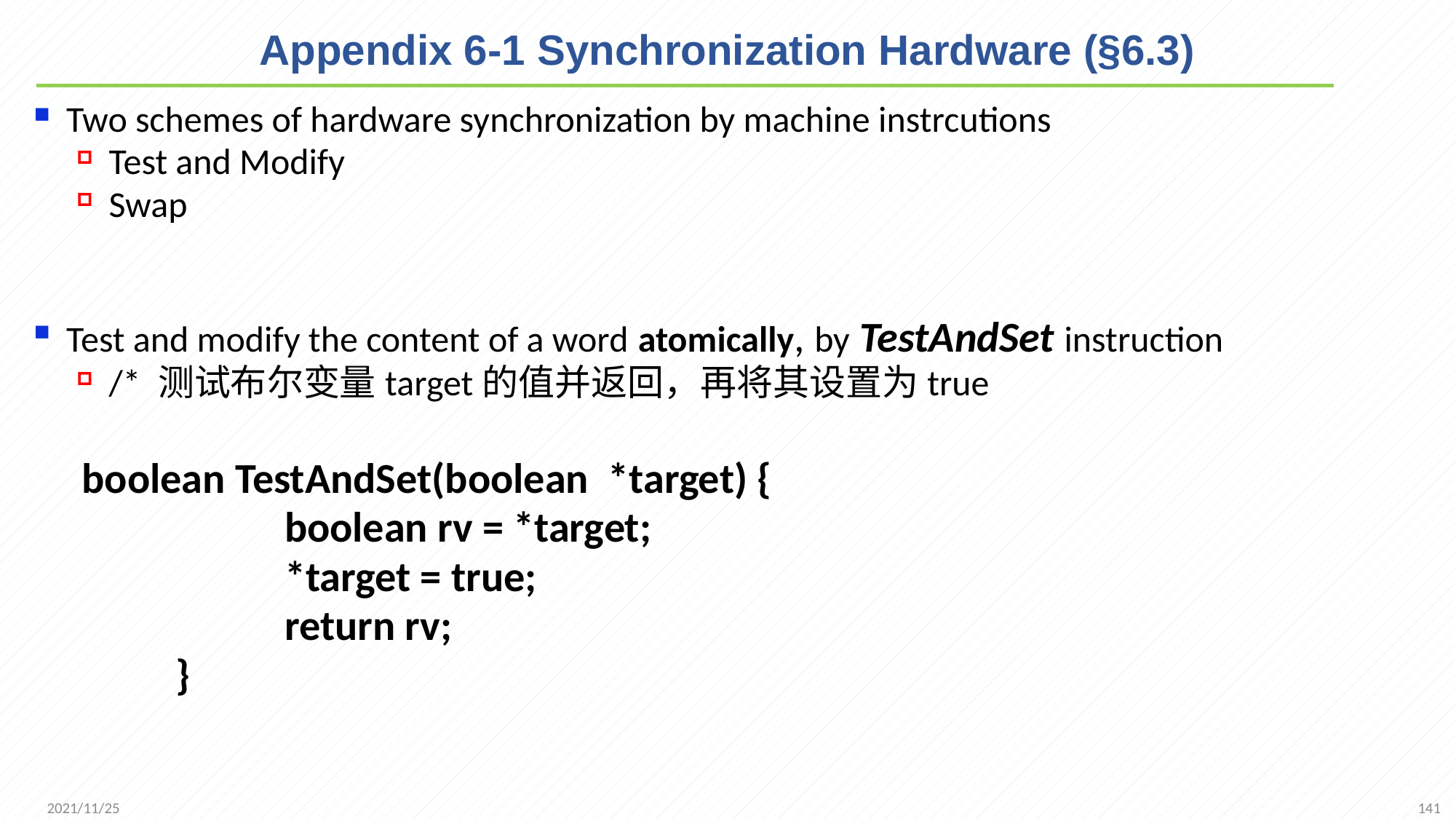

# Appendix 6-1 Synchronization Hardware (§6.3)
Two schemes of hardware synchronization by machine instrcutions
Test and Modify
Swap

Test and modify the content of a word atomically, by TestAndSet instruction
/* 测试布尔变量target的值并返回，再将其设置为true

     boolean TestAndSet(boolean  *target) {
			boolean rv = *target;
			*target = true;
			return rv;
		}
141
2021/11/25